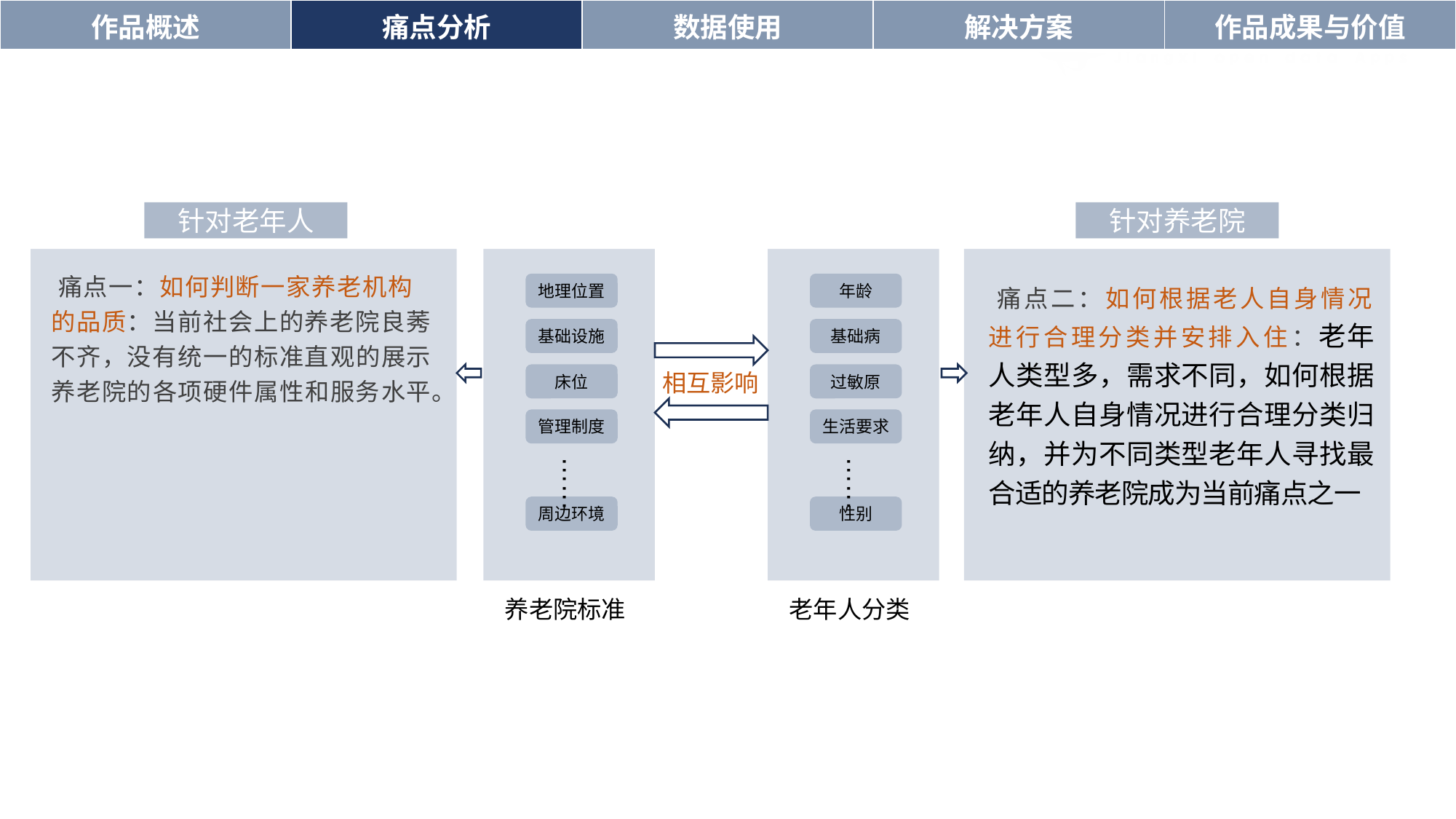

| 作品概述 | 痛点分析 | 数据使用 | 解决方案 | 作品成果与价值 |
| --- | --- | --- | --- | --- |
​痛点一：如何判断一家养老机构的品质：当前社会上的养老院良莠不齐，没有统一的标准直观的展示养老院的各项硬件属性和服务水平。​
针对老年人
针对养老院
​痛点二：如何根据老人自身情况进行合理分类并安排入住：老年人类型多，需求不同，如何根据老年人自身情况进行合理分类归纳，并为不同类型老年人寻找最合适的养老院成为当前痛点之一
​
​

地理位置
年龄
基础设施
基础病

相互影响

床位
过敏原

管理制度
生活要求
……
……
周边环境
性别
养老院标准
老年人分类